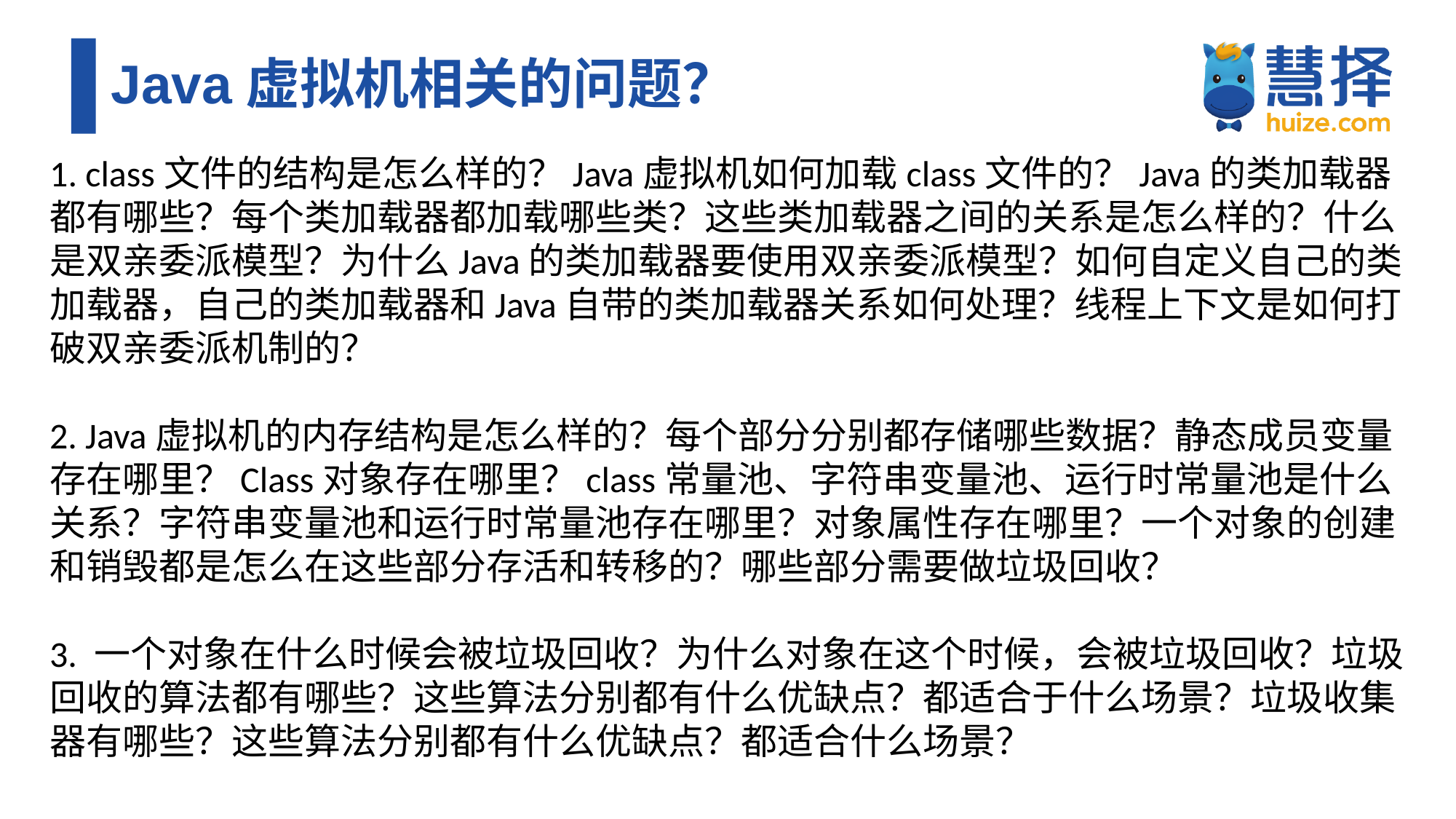

# Java虚拟机相关的问题？
1. class文件的结构是怎么样的？Java虚拟机如何加载class文件的？Java的类加载器都有哪些？每个类加载器都加载哪些类？这些类加载器之间的关系是怎么样的？什么是双亲委派模型？为什么Java的类加载器要使用双亲委派模型？如何自定义自己的类加载器，自己的类加载器和Java自带的类加载器关系如何处理？线程上下文是如何打破双亲委派机制的？

2. Java虚拟机的内存结构是怎么样的？每个部分分别都存储哪些数据？静态成员变量存在哪里？Class对象存在哪里？class常量池、字符串变量池、运行时常量池是什么关系？字符串变量池和运行时常量池存在哪里？对象属性存在哪里？一个对象的创建和销毁都是怎么在这些部分存活和转移的？哪些部分需要做垃圾回收？

3. 一个对象在什么时候会被垃圾回收？为什么对象在这个时候，会被垃圾回收？垃圾回收的算法都有哪些？这些算法分别都有什么优缺点？都适合于什么场景？垃圾收集器有哪些？这些算法分别都有什么优缺点？都适合什么场景？